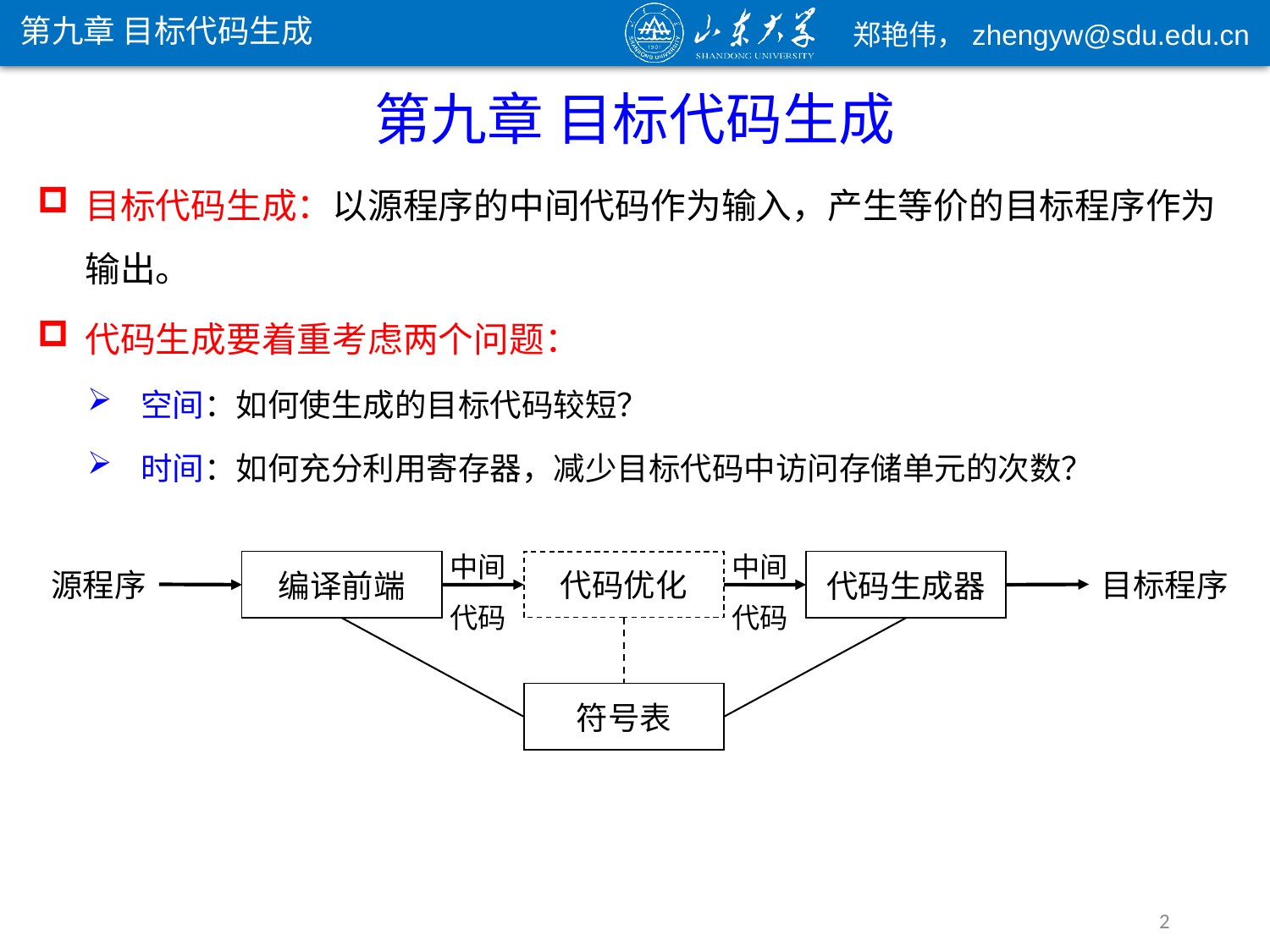

第九章 目标代码生成
第九章 目标代码生成
目标代码生成：以源程序的中间代码作为输入，产生等价的目标程序作为输出。
代码生成要着重考虑两个问题：
空间：如何使生成的目标代码较短？
时间：如何充分利用寄存器，减少目标代码中访问存储单元的次数？
中间
代码
中间
代码
编译前端
代码生成器
代码优化
源程序
目标程序
符号表
2